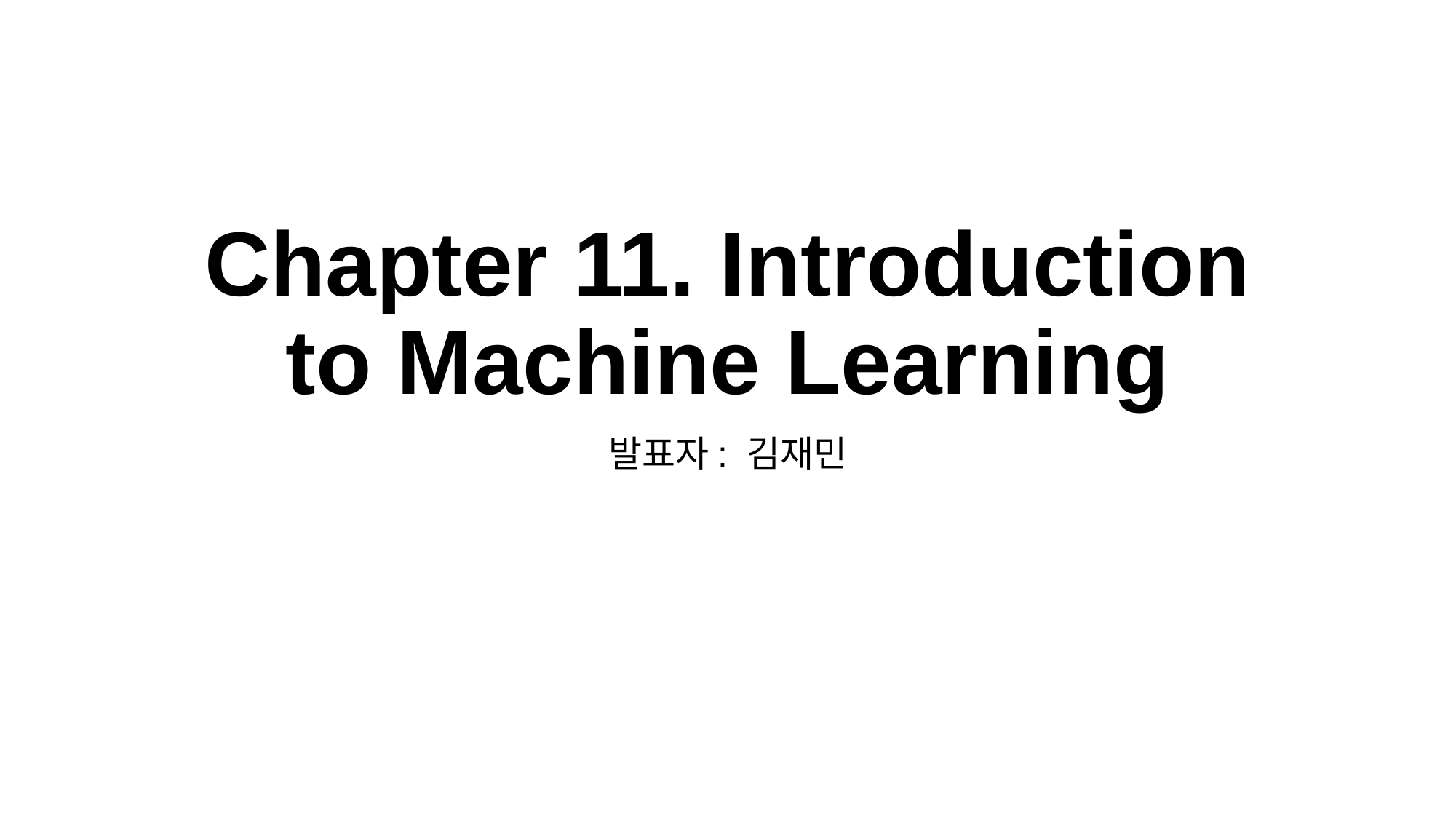

# Chapter 11. Introduction to Machine Learning
발표자: 김재민